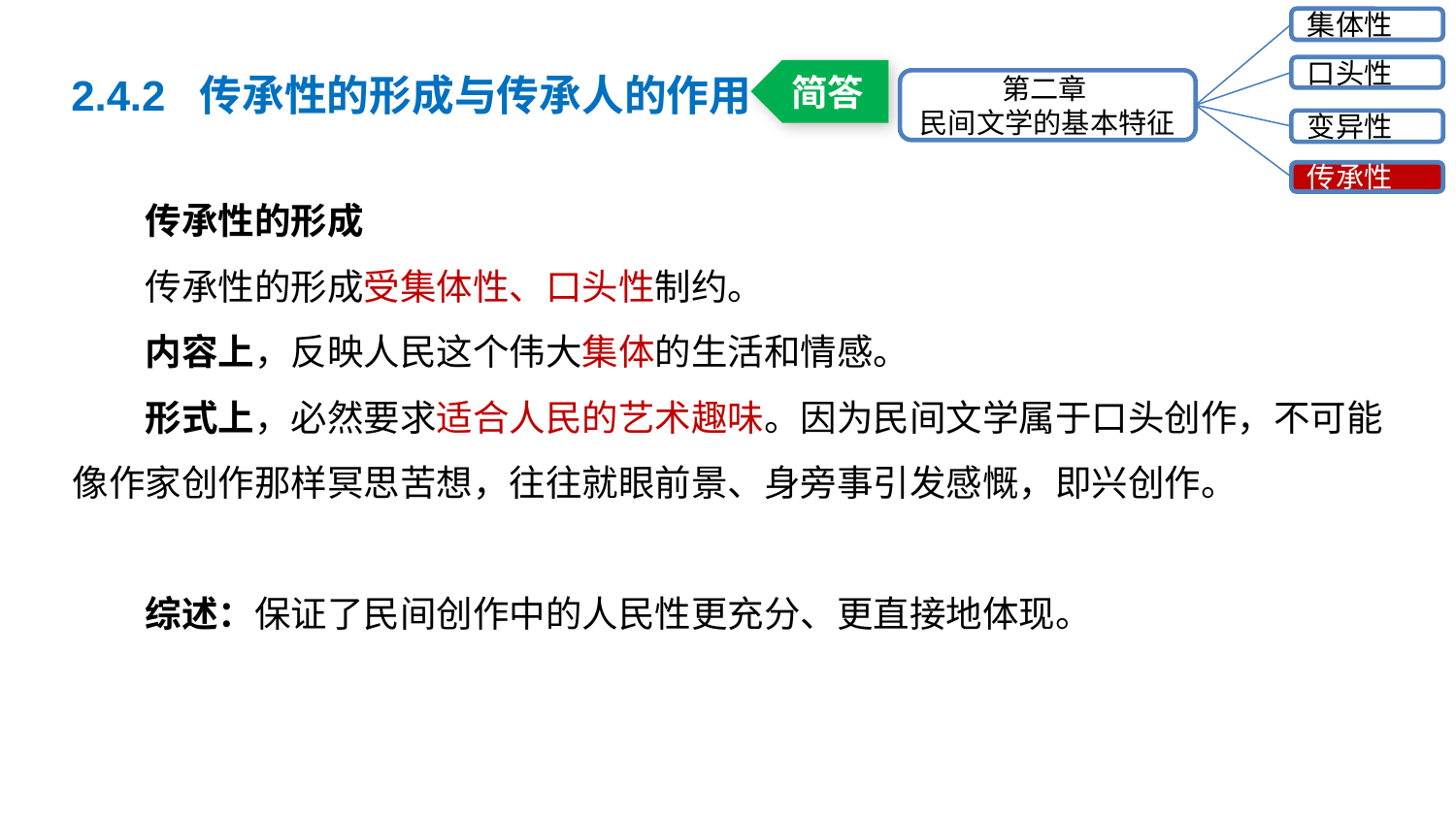

集体性
口头性
第二章
民间文学的基本特征
变异性
传承性
2.4.2  传承性的形成与传承人的作用
简答
传承性的形成
传承性的形成受集体性、口头性制约。
内容上，反映人民这个伟大集体的生活和情感。
形式上，必然要求适合人民的艺术趣味。因为民间文学属于口头创作，不可能像作家创作那样冥思苦想，往往就眼前景、身旁事引发感慨，即兴创作。

综述：保证了民间创作中的人民性更充分、更直接地体现。